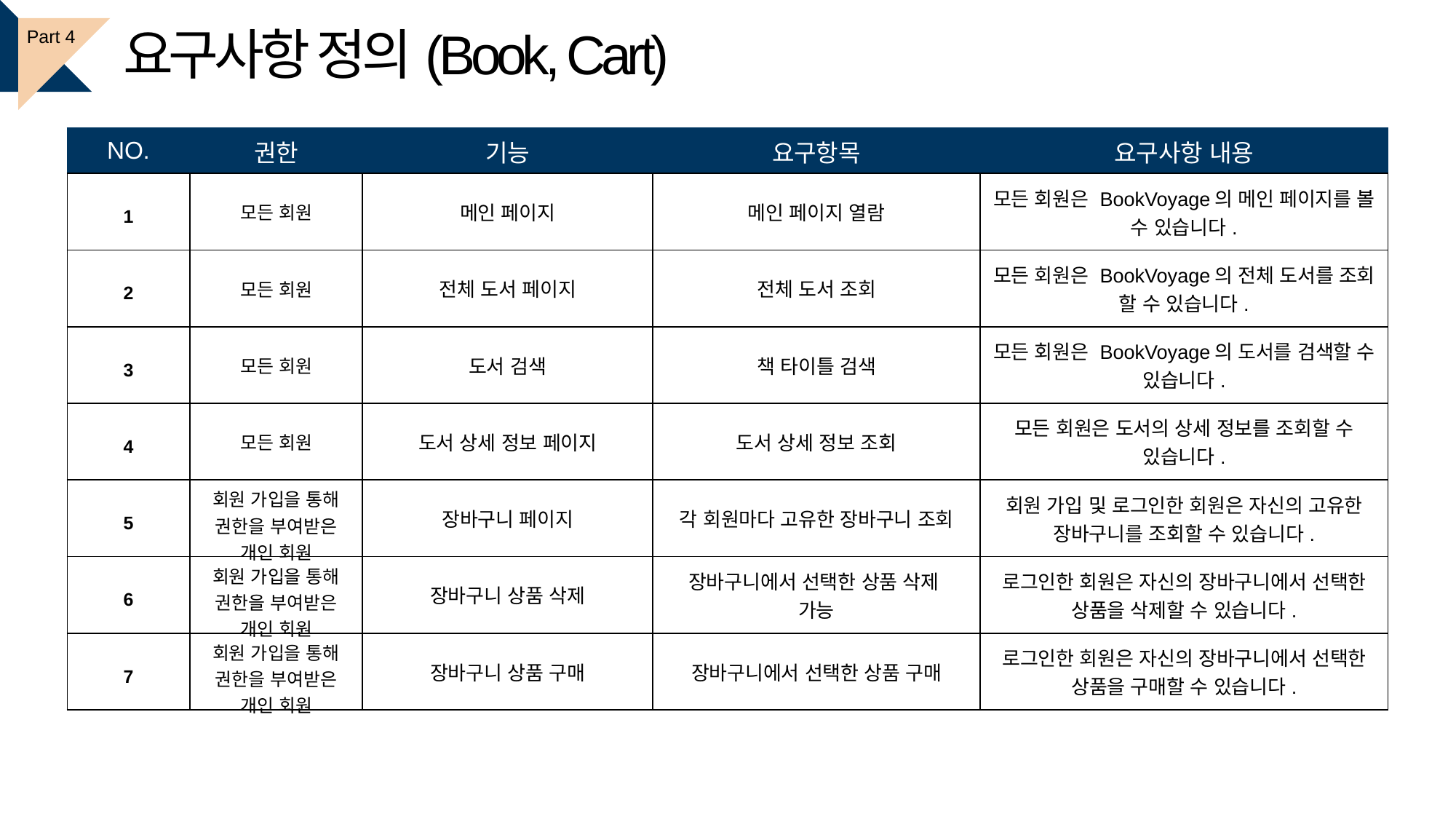

요구사항 정의(Book, Cart)

Part 4
| NO. | 권한 | 기능 | 요구항목 | 요구사항 내용 |
| --- | --- | --- | --- | --- |
| 1 | 모든 회원 | 메인 페이지 | 메인 페이지 열람 | 모든 회원은 BookVoyage의 메인 페이지를 볼 수 있습니다. |
| 2 | 모든 회원 | 전체 도서 페이지 | 전체 도서 조회 | 모든 회원은 BookVoyage의 전체 도서를 조회 할 수 있습니다. |
| 3 | 모든 회원 | 도서 검색 | 책 타이틀 검색 | 모든 회원은 BookVoyage의 도서를 검색할 수 있습니다. |
| 4 | 모든 회원 | 도서 상세 정보 페이지 | 도서 상세 정보 조회 | 모든 회원은 도서의 상세 정보를 조회할 수 있습니다. |
| 5 | 회원 가입을 통해 권한을 부여받은 개인 회원 | 장바구니 페이지 | 각 회원마다 고유한 장바구니 조회 | 회원 가입 및 로그인한 회원은 자신의 고유한 장바구니를 조회할 수 있습니다. |
| 6 | 회원 가입을 통해 권한을 부여받은 개인 회원 | 장바구니 상품 삭제 | 장바구니에서 선택한 상품 삭제 가능 | 로그인한 회원은 자신의 장바구니에서 선택한 상품을 삭제할 수 있습니다. |
| 7 | 회원 가입을 통해 권한을 부여받은 개인 회원 | 장바구니 상품 구매 | 장바구니에서 선택한 상품 구매 | 로그인한 회원은 자신의 장바구니에서 선택한 상품을 구매할 수 있습니다. |